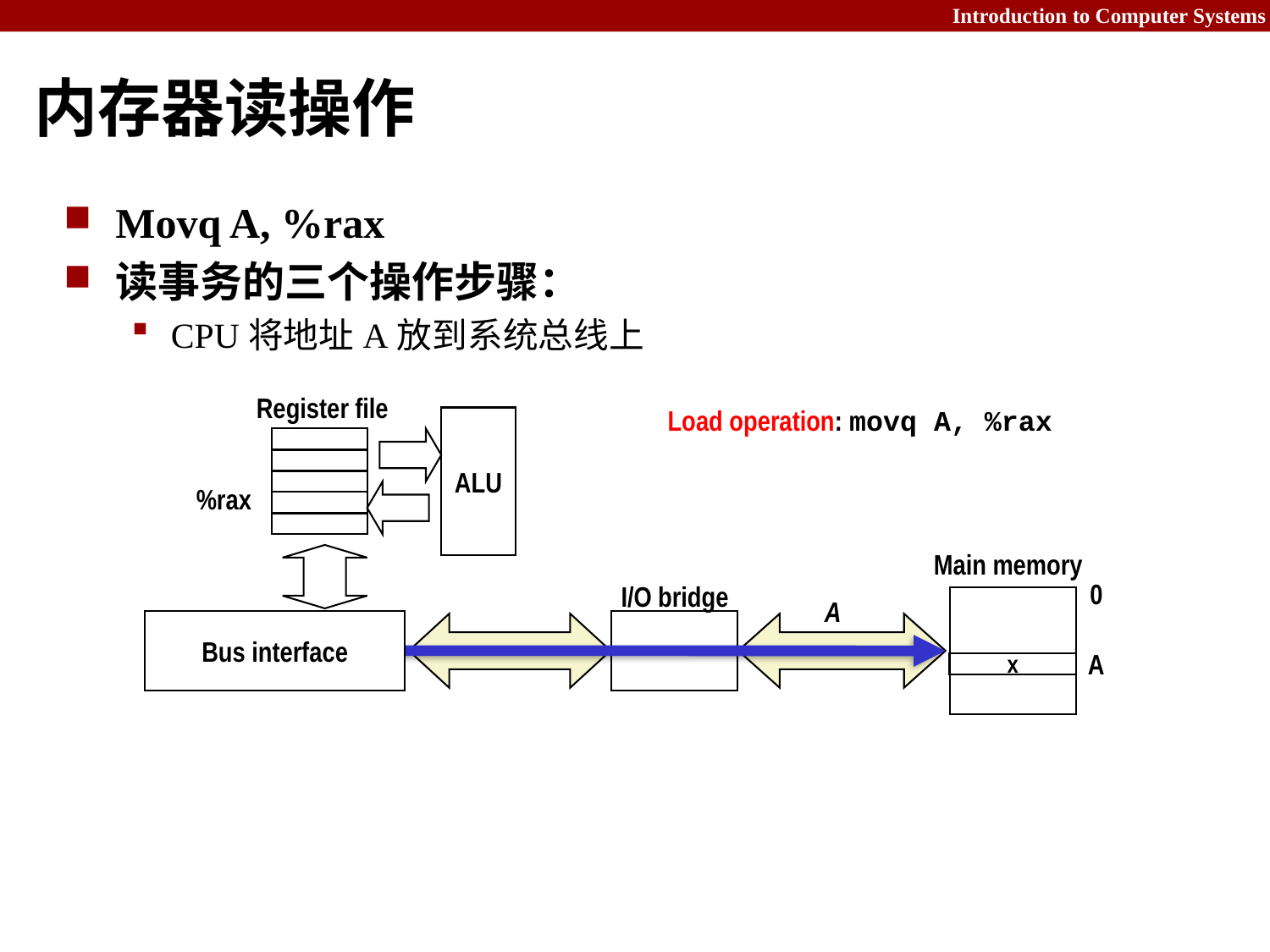

# 内存器读操作
Movq A, %rax
读事务的三个操作步骤：
CPU将地址A放到系统总线上
Register file
Load operation: movq A, %rax

ALU

%rax

Main memory

0
I/O bridge
A

Bus interface

A

x